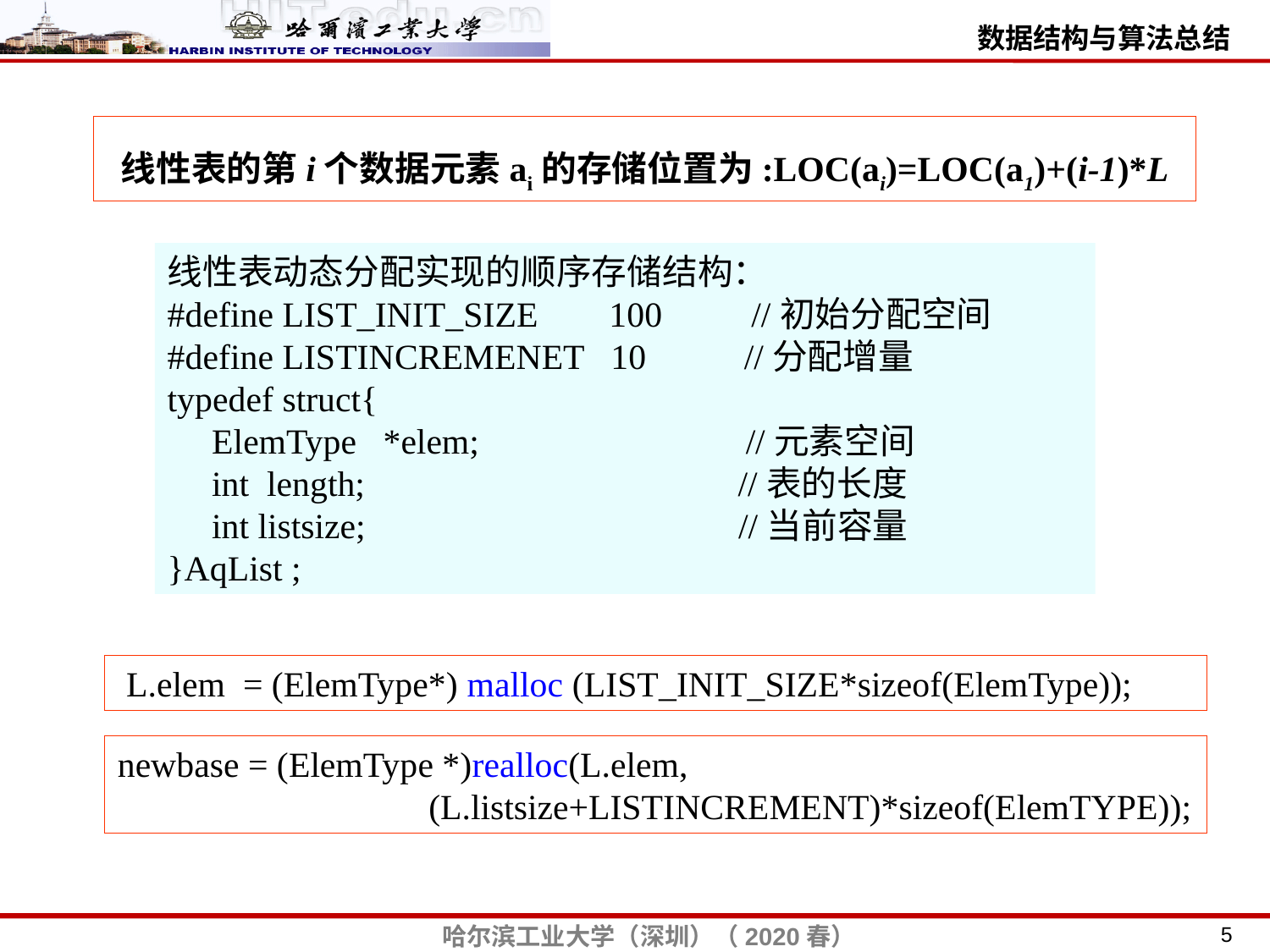

线性表的第i个数据元素ai的存储位置为:LOC(ai)=LOC(a1)+(i-1)*L
线性表动态分配实现的顺序存储结构：
#define LIST_INIT_SIZE        100          //初始分配空间
#define LISTINCREMENET   10           //分配增量
typedef struct{
     ElemType   *elem;                              //元素空间
     int  length;                                          //表的长度
     int listsize;                                          //当前容量
}AqList ;
 L.elem  = (ElemType*) malloc (LIST_INIT_SIZE*sizeof(ElemType));
newbase = (ElemType *)realloc(L.elem,
                                   (L.listsize+LISTINCREMENT)*sizeof(ElemTYPE));